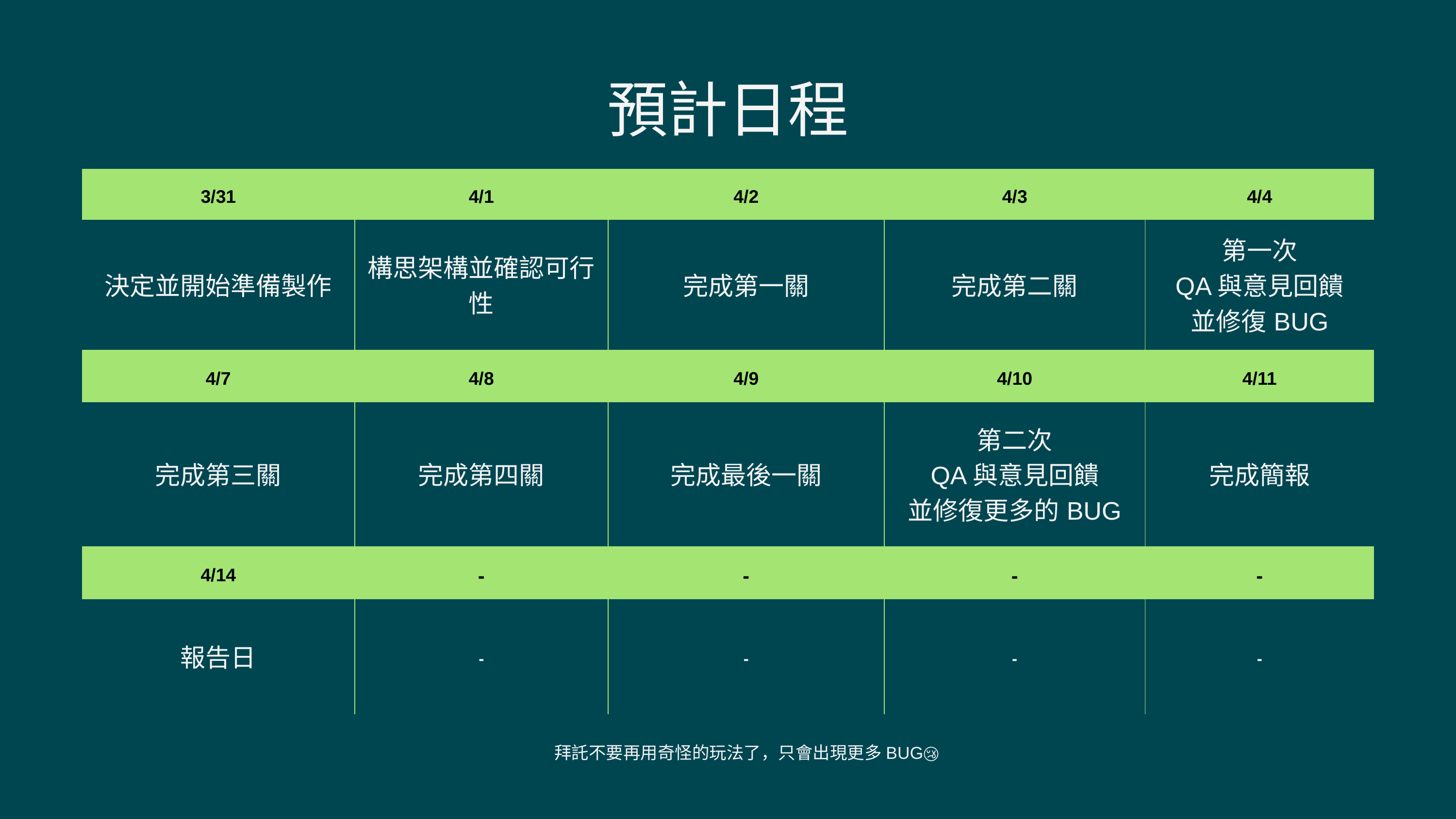

預計日程
| 3/31 | 4/1 | 4/2 | 4/3 | 4/4 |
| --- | --- | --- | --- | --- |
| 決定並開始準備製作 | 構思架構並確認可行性 | 完成第一關 | 完成第二關 | 第一次 QA與意見回饋 並修復BUG |
| 4/7 | 4/8 | 4/9 | 4/10 | 4/11 |
| 完成第三關 | 完成第四關 | 完成最後一關 | 第二次 QA與意見回饋 並修復更多的BUG | 完成簡報 |
| 4/14 | - | - | - | - |
| 報告日 | - | - | - | - |
拜託不要再用奇怪的玩法了，只會出現更多BUG😢